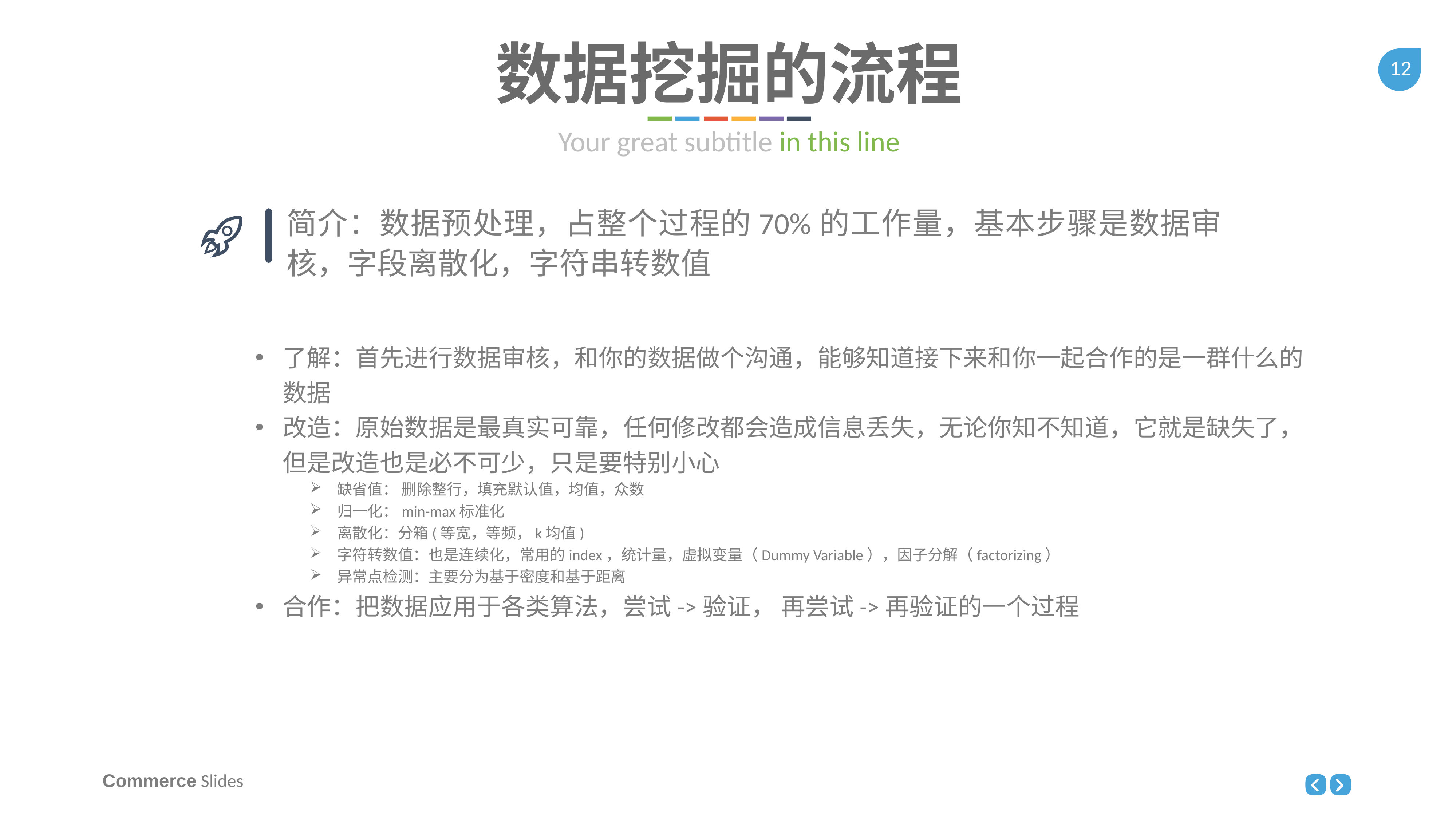

数据挖掘的流程

Your great subtitle in this line
简介：数据预处理，占整个过程的70%的工作量，基本步骤是数据审核，字段离散化，字符串转数值

了解：首先进行数据审核，和你的数据做个沟通，能够知道接下来和你一起合作的是一群什么的数据
改造：原始数据是最真实可靠，任何修改都会造成信息丢失，无论你知不知道，它就是缺失了，但是改造也是必不可少，只是要特别小心
缺省值： 删除整行，填充默认值，均值，众数
归一化：min-max标准化
离散化：分箱(等宽，等频，k均值)
字符转数值：也是连续化，常用的index，统计量，虚拟变量（Dummy Variable），因子分解（factorizing）
异常点检测：主要分为基于密度和基于距离
合作：把数据应用于各类算法，尝试->验证， 再尝试->再验证的一个过程